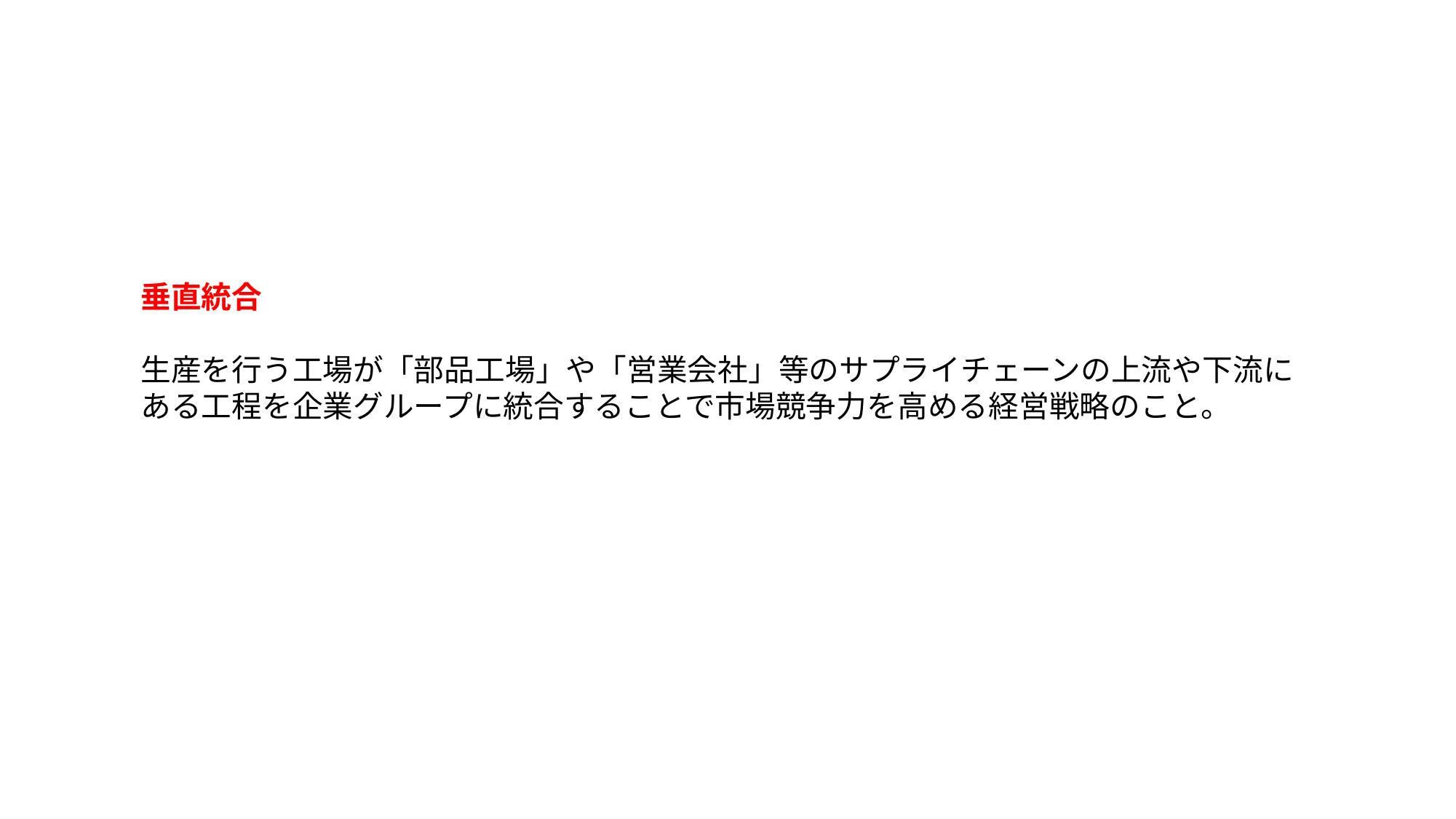

垂直統合

生産を行う工場が「部品工場」や「営業会社」等のサプライチェーンの上流や下流にある工程を企業グループに統合することで市場競争力を高める経営戦略のこと。